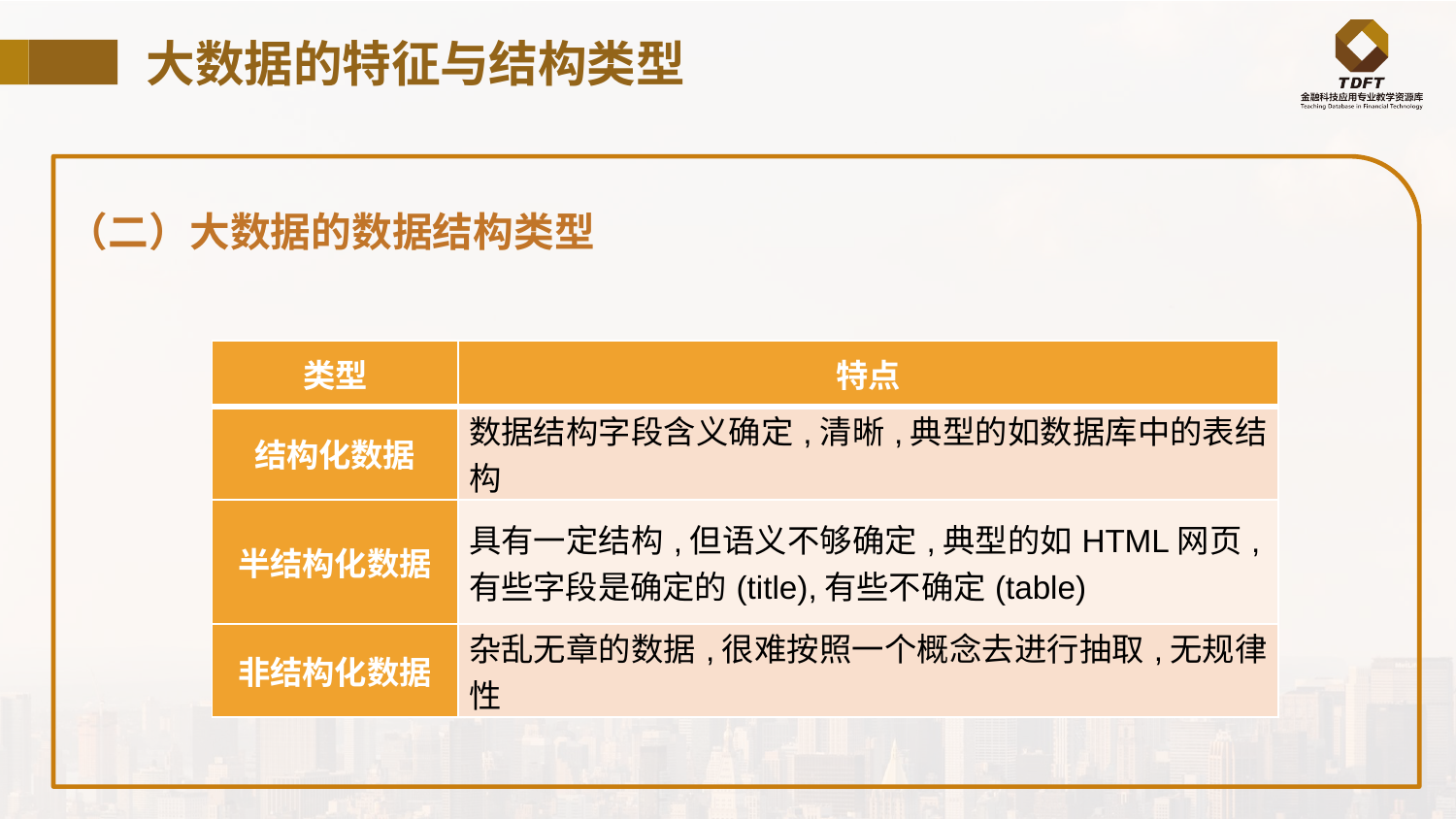

# 大数据的特征与结构类型

（二）大数据的数据结构类型

| 类型 | 特点 |
| --- | --- |
| 结构化数据 | 数据结构字段含义确定,清晰,典型的如数据库中的表结构 |
| 半结构化数据 | 具有一定结构,但语义不够确定,典型的如HTML网页,有些字段是确定的(title),有些不确定(table) |
| 非结构化数据 | 杂乱无章的数据,很难按照一个概念去进行抽取,无规律性 |